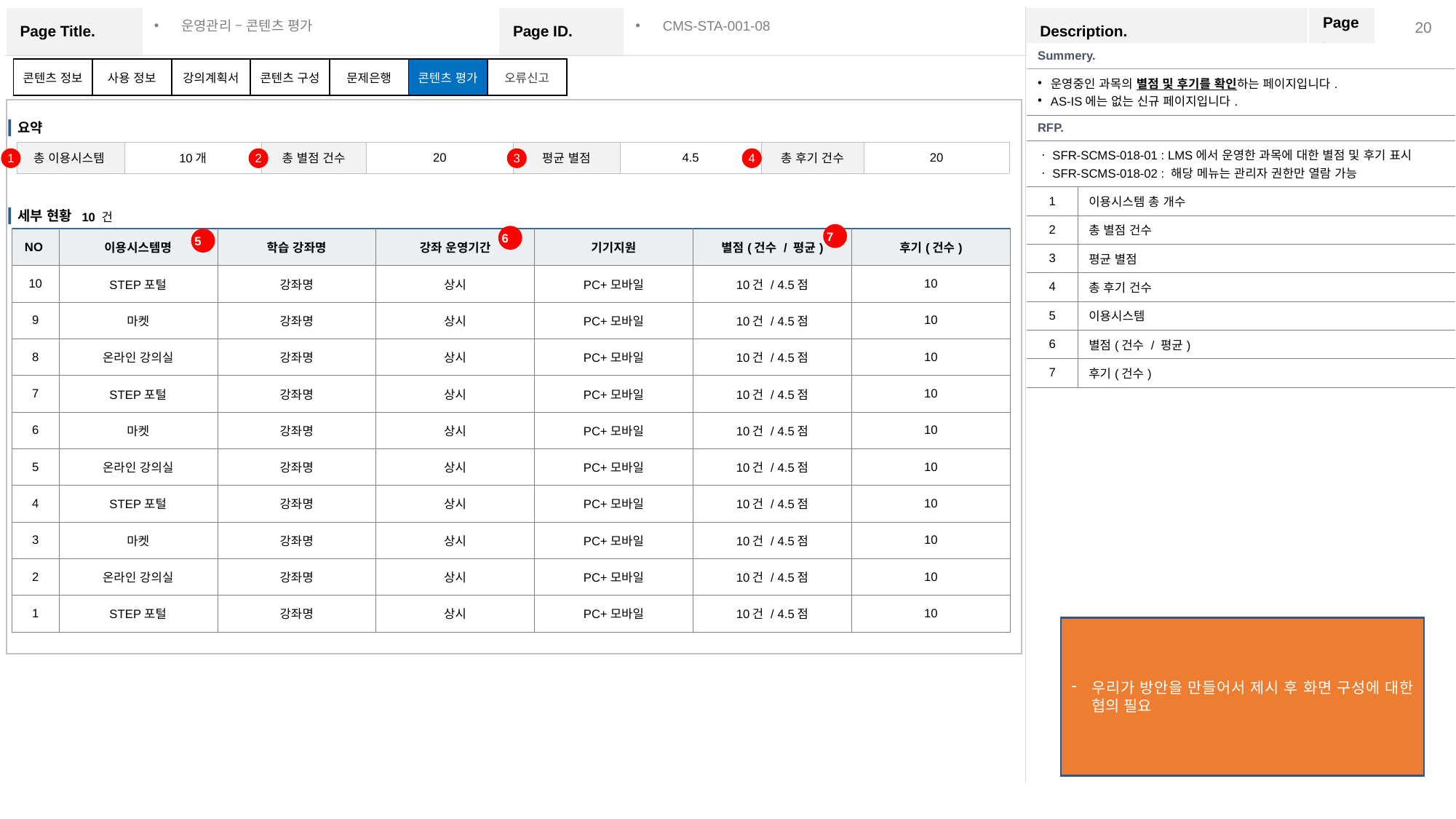

운영관리 – 콘텐츠 평가
CMS-STA-001-08
| Summery. |  |
| --- | --- |
| 운영중인 과목의 별점 및 후기를 확인하는 페이지입니다. AS-IS에는 없는 신규 페이지입니다. |  |
| RFP. |  |
| ㆍSFR-SCMS-018-01 : LMS에서 운영한 과목에 대한 별점 및 후기 표시 ㆍSFR-SCMS-018-02 : 해당 메뉴는 관리자 권한만 열람 가능 |  |
| 1 | 이용시스템 총 개수 |
| 2 | 총 별점 건수 |
| 3 | 평균 별점 |
| 4 | 총 후기 건수 |
| 5 | 이용시스템 |
| 6 | 별점(건수 / 평균) |
| 7 | 후기(건수) |
| 콘텐츠 정보 | 사용 정보 | 강의계획서 | 콘텐츠 구성 | 문제은행 | 콘텐츠 평가 | 오류신고 |
| --- | --- | --- | --- | --- | --- | --- |

요약

| 총 이용시스템 | 10개 | 총 별점 건수 | 20 | 평균 별점 | 4.5 | 총 후기 건수 | 20 |
| --- | --- | --- | --- | --- | --- | --- | --- |
1
2
3
4
세부 현황
10 건

7

6

5

| NO | 이용시스템명 | 학습 강좌명 | 강좌 운영기간 | 기기지원 | 별점(건수 / 평균) | 후기(건수) |
| --- | --- | --- | --- | --- | --- | --- |
| 10 | STEP포털 | 강좌명 | 상시 | PC+모바일 | 10건 / 4.5점 | 10 |
| 9 | 마켓 | 강좌명 | 상시 | PC+모바일 | 10건 / 4.5점 | 10 |
| 8 | 온라인 강의실 | 강좌명 | 상시 | PC+모바일 | 10건 / 4.5점 | 10 |
| 7 | STEP포털 | 강좌명 | 상시 | PC+모바일 | 10건 / 4.5점 | 10 |
| 6 | 마켓 | 강좌명 | 상시 | PC+모바일 | 10건 / 4.5점 | 10 |
| 5 | 온라인 강의실 | 강좌명 | 상시 | PC+모바일 | 10건 / 4.5점 | 10 |
| 4 | STEP포털 | 강좌명 | 상시 | PC+모바일 | 10건 / 4.5점 | 10 |
| 3 | 마켓 | 강좌명 | 상시 | PC+모바일 | 10건 / 4.5점 | 10 |
| 2 | 온라인 강의실 | 강좌명 | 상시 | PC+모바일 | 10건 / 4.5점 | 10 |
| 1 | STEP포털 | 강좌명 | 상시 | PC+모바일 | 10건 / 4.5점 | 10 |
우리가 방안을 만들어서 제시 후 화면 구성에 대한 협의 필요